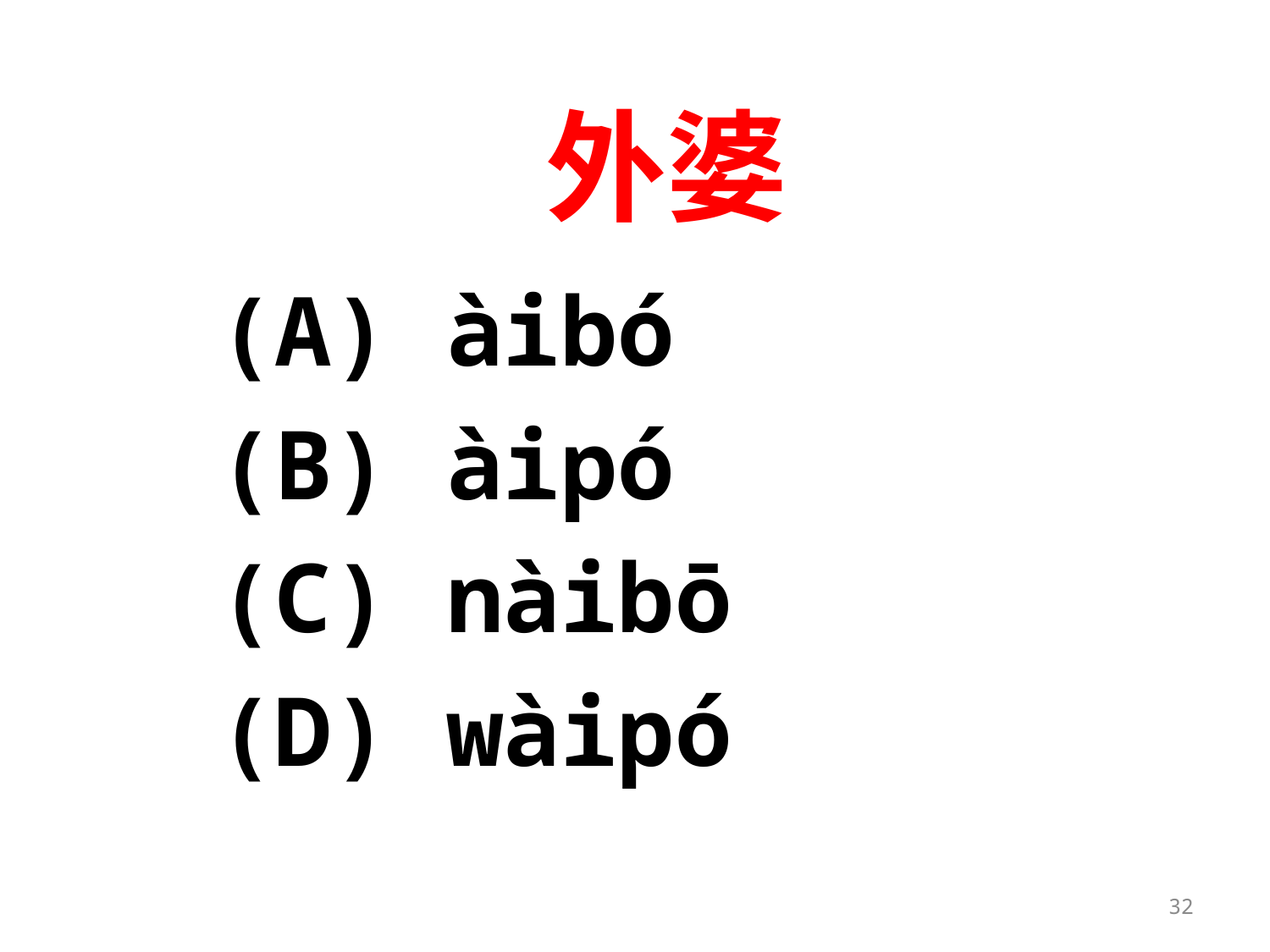

# 外婆
(A) àibó
(B) àipó
(C) nàibō
(D) wàipó
32